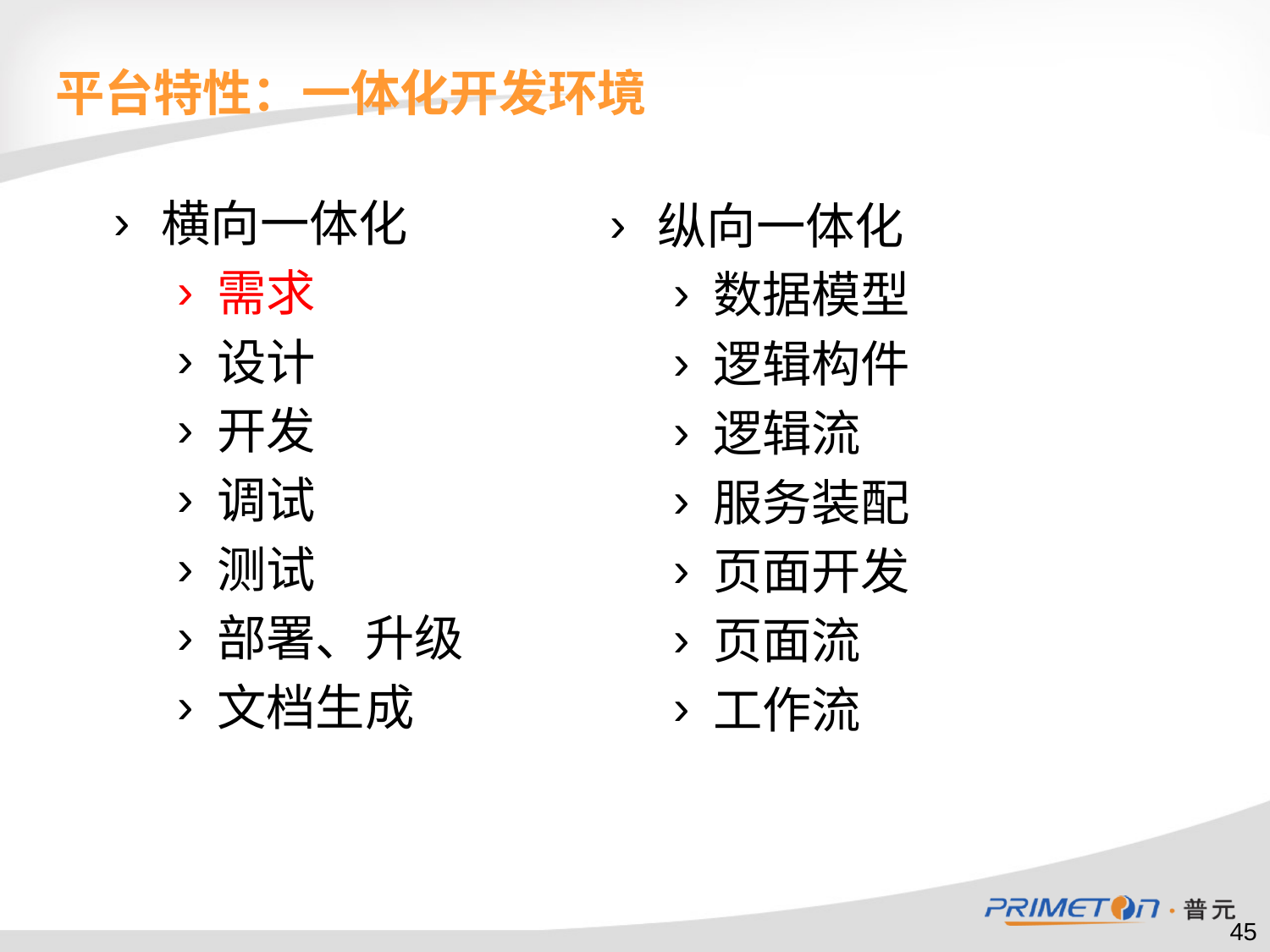

平台特性：一体化开发环境
横向一体化
需求
设计
开发
调试
测试
部署、升级
文档生成
纵向一体化
数据模型
逻辑构件
逻辑流
服务装配
页面开发
页面流
工作流

45